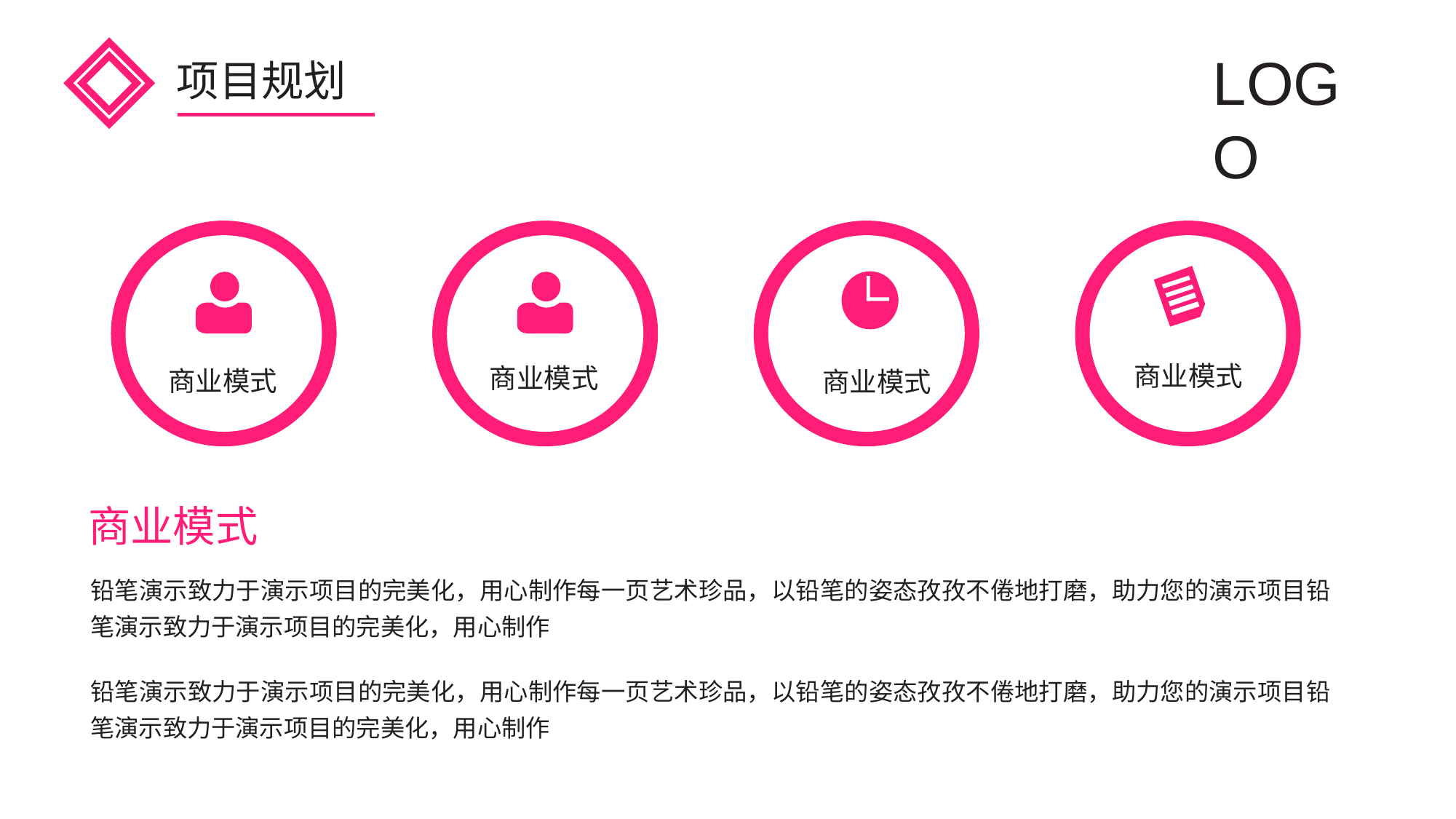

LOGO

项目规划

商业模式

商业模式

商业模式

商业模式
商业模式
铅笔演示致力于演示项目的完美化，用心制作每一页艺术珍品，以铅笔的姿态孜孜不倦地打磨，助力您的演示项目铅笔演示致力于演示项目的完美化，用心制作
铅笔演示致力于演示项目的完美化，用心制作每一页艺术珍品，以铅笔的姿态孜孜不倦地打磨，助力您的演示项目铅笔演示致力于演示项目的完美化，用心制作